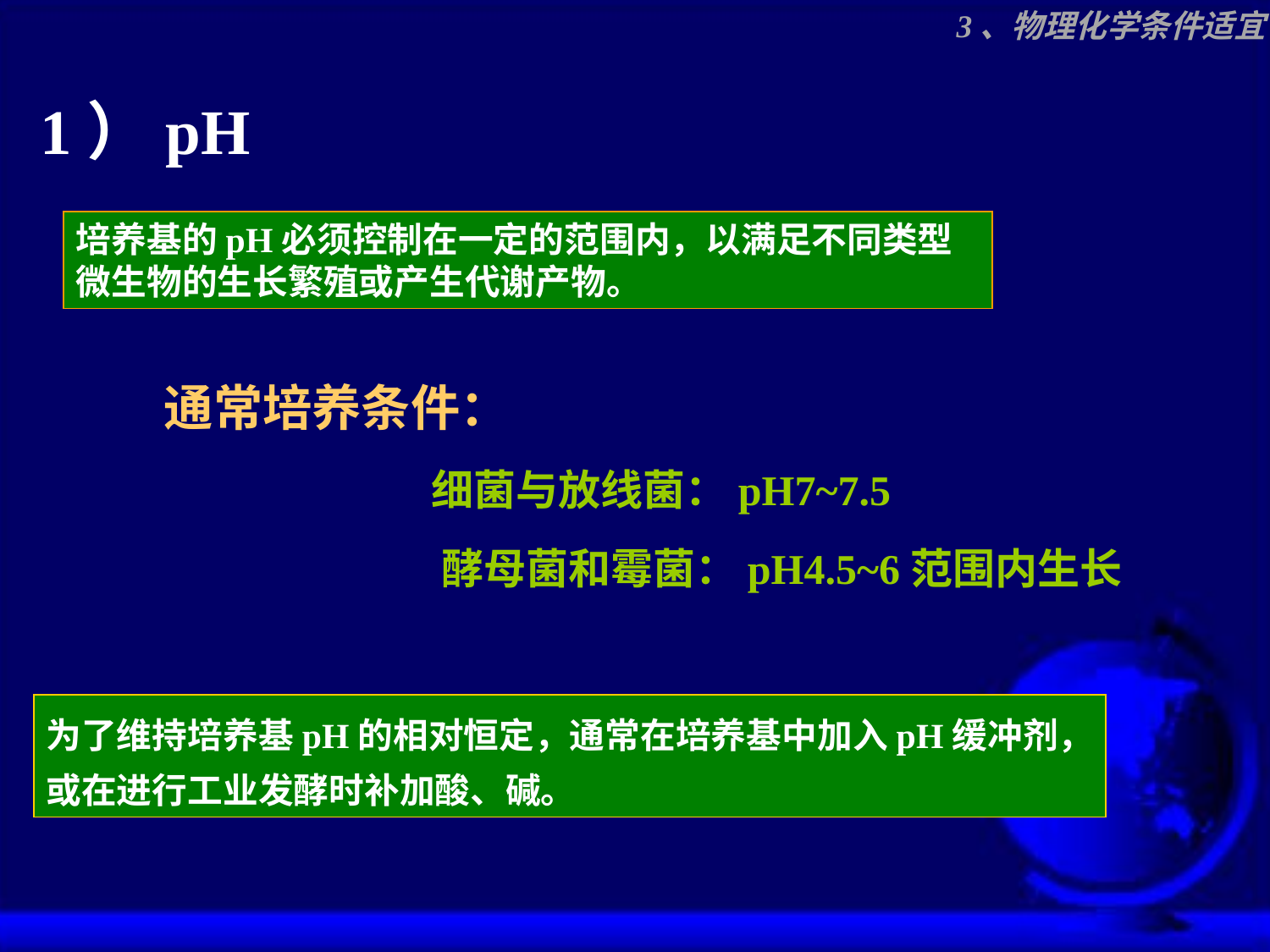

3、物理化学条件适宜
1）pH
培养基的pH必须控制在一定的范围内，以满足不同类型
微生物的生长繁殖或产生代谢产物。

通常培养条件：
                           细菌与放线菌：pH7~7.5
                            酵母菌和霉菌：pH4.5~6范围内生长
为了维持培养基pH的相对恒定，通常在培养基中加入pH缓冲剂，
或在进行工业发酵时补加酸、碱。